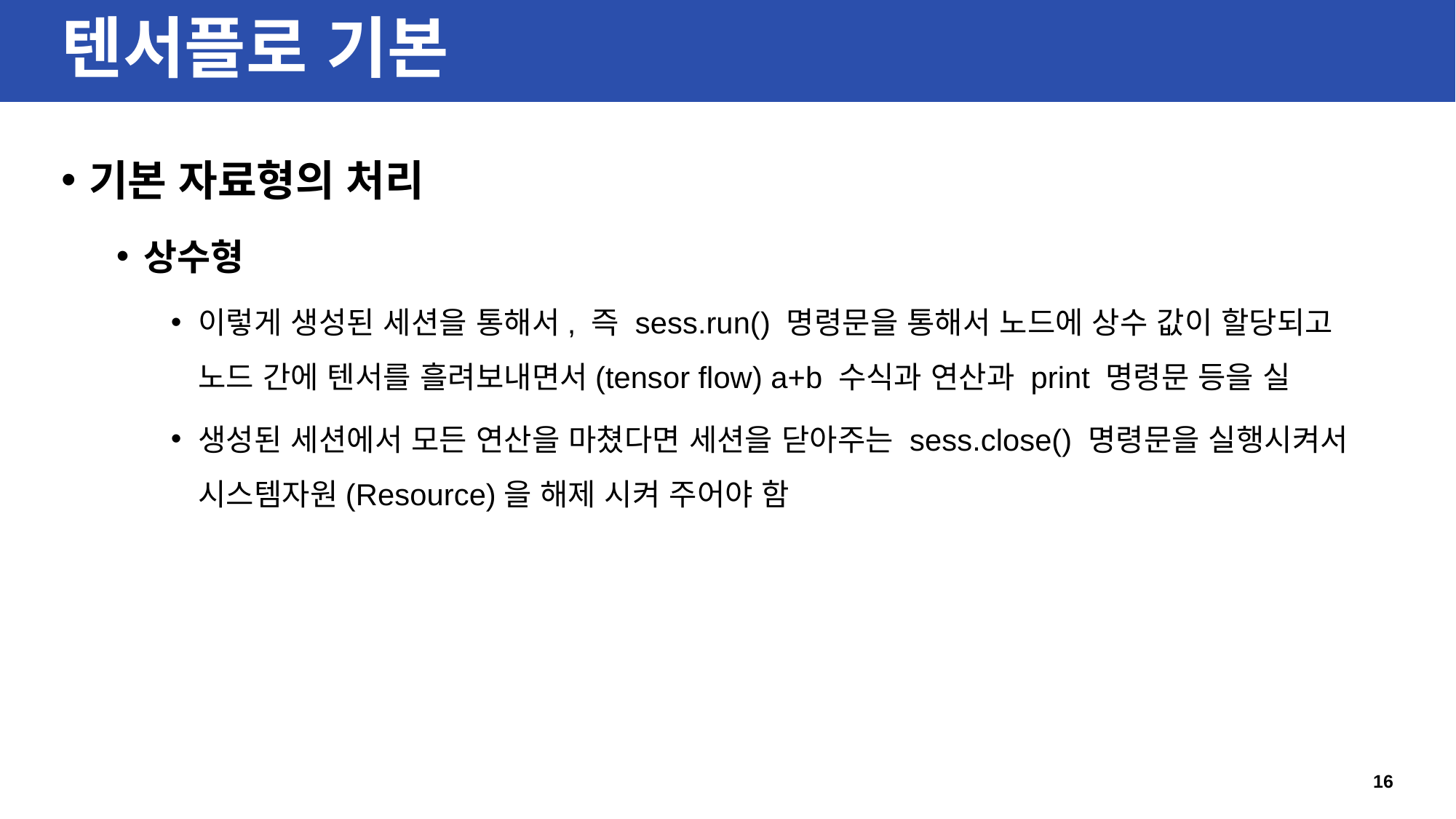

# 텐서플로 기본
기본 자료형의 처리
상수형
이렇게 생성된 세션을 통해서, 즉 sess.run() 명령문을 통해서 노드에 상수 값이 할당되고 노드 간에 텐서를 흘려보내면서(tensor flow) a+b 수식과 연산과 print 명령문 등을 실
생성된 세션에서 모든 연산을 마쳤다면 세션을 닫아주는 sess.close() 명령문을 실행시켜서 시스템자원(Resource)을 해제 시켜 주어야 함
16